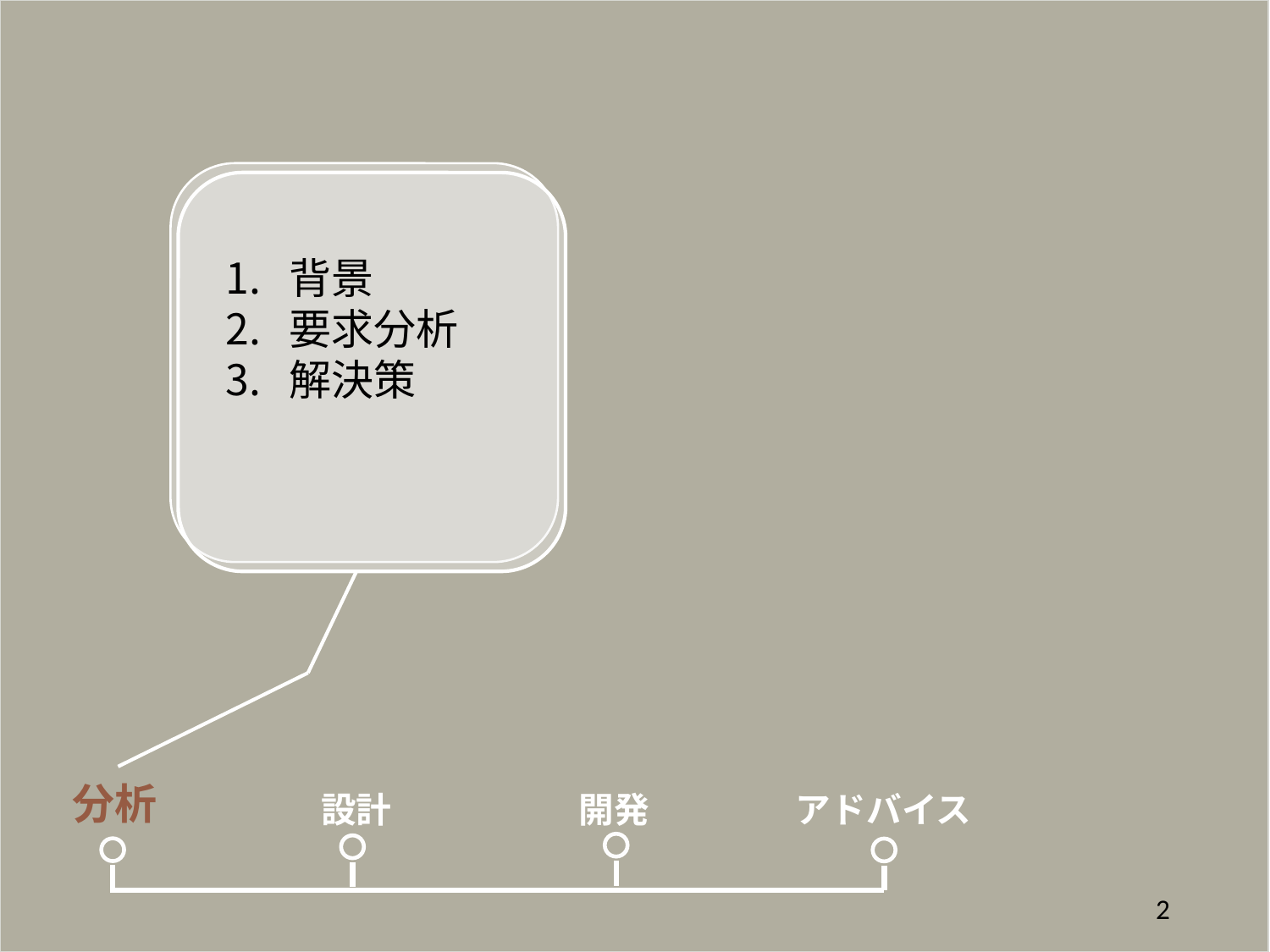

背景
要求分析
解決策
分析
設計
開発
アドバイス

2